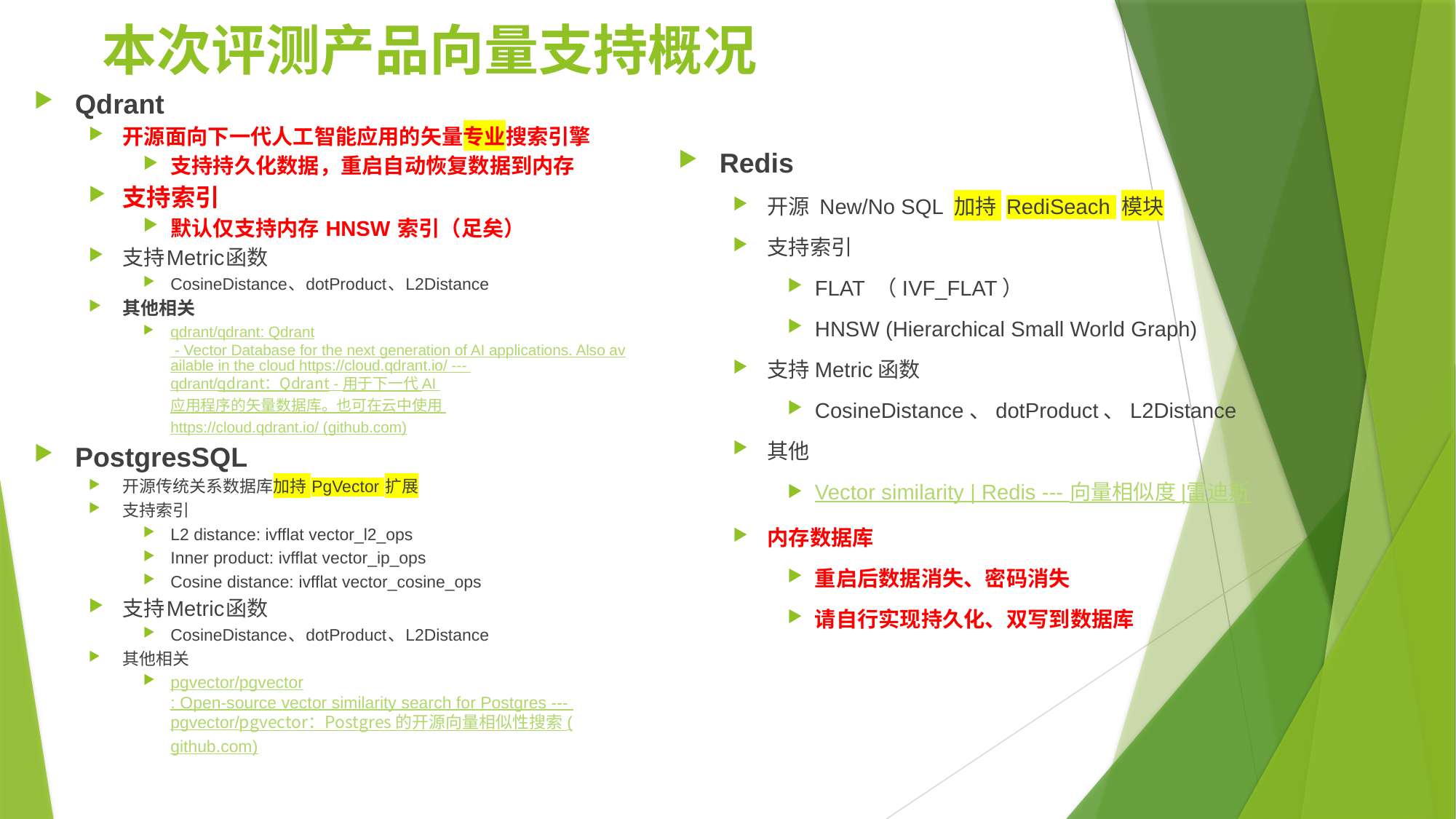

# 本次评测产品向量支持概况
Qdrant
开源面向下一代人工智能应用的矢量专业搜索引擎
支持持久化数据，重启自动恢复数据到内存
支持索引
默认仅支持内存 HNSW 索引（足矣）
支持Metric函数
CosineDistance、dotProduct、L2Distance
其他相关
qdrant/qdrant: Qdrant - Vector Database for the next generation of AI applications. Also available in the cloud https://cloud.qdrant.io/ --- qdrant/qdrant：Qdrant - 用于下一代 AI 应用程序的矢量数据库。也可在云中使用 https://cloud.qdrant.io/ (github.com)
PostgresSQL
开源传统关系数据库加持 PgVector 扩展
支持索引
L2 distance: ivfflat vector_l2_ops
Inner product: ivfflat vector_ip_ops
Cosine distance: ivfflat vector_cosine_ops
支持Metric函数
CosineDistance、dotProduct、L2Distance
其他相关
pgvector/pgvector: Open-source vector similarity search for Postgres --- pgvector/pgvector：Postgres 的开源向量相似性搜索 (github.com)

Redis
开源 New/No SQL 加持 RediSeach 模块
支持索引
FLAT （IVF_FLAT）
HNSW (Hierarchical Small World Graph)
支持Metric函数
CosineDistance、dotProduct、L2Distance
其他
Vector similarity | Redis --- 向量相似度 |雷迪斯
内存数据库
重启后数据消失、密码消失
请自行实现持久化、双写到数据库